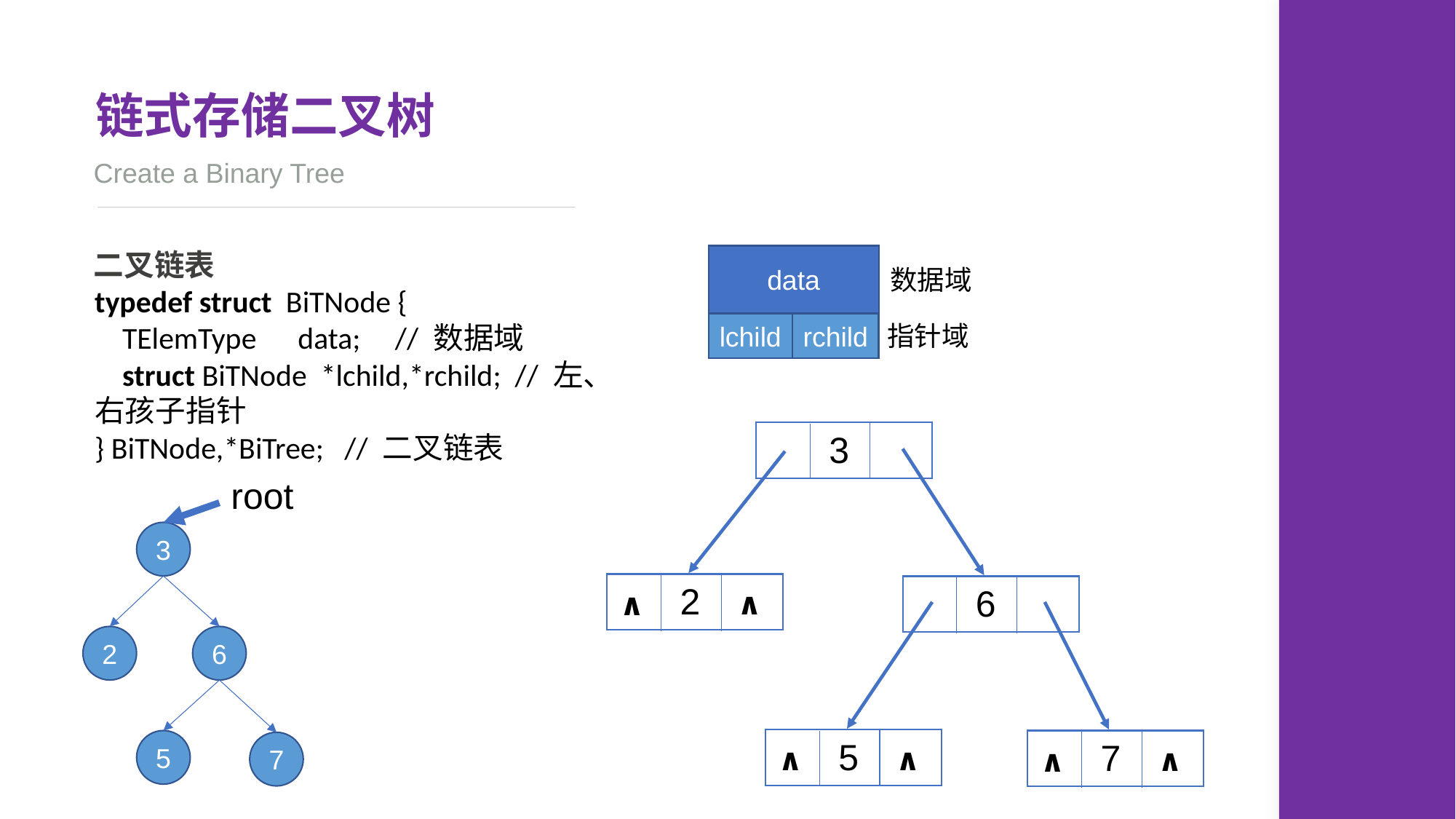

链式存储二叉树
Create a Binary Tree
二叉链表
data
数据域
指针域
lchild
rchild
typedef struct  BiTNode {
    TElemType      data;     // 数据域
    struct BiTNode  *lchild,*rchild;  // 左、右孩子指针
} BiTNode,*BiTree;   // 二叉链表

3

2

∧

∧

6

5

∧

∧

7

∧

∧

root
3
2
6
5
7